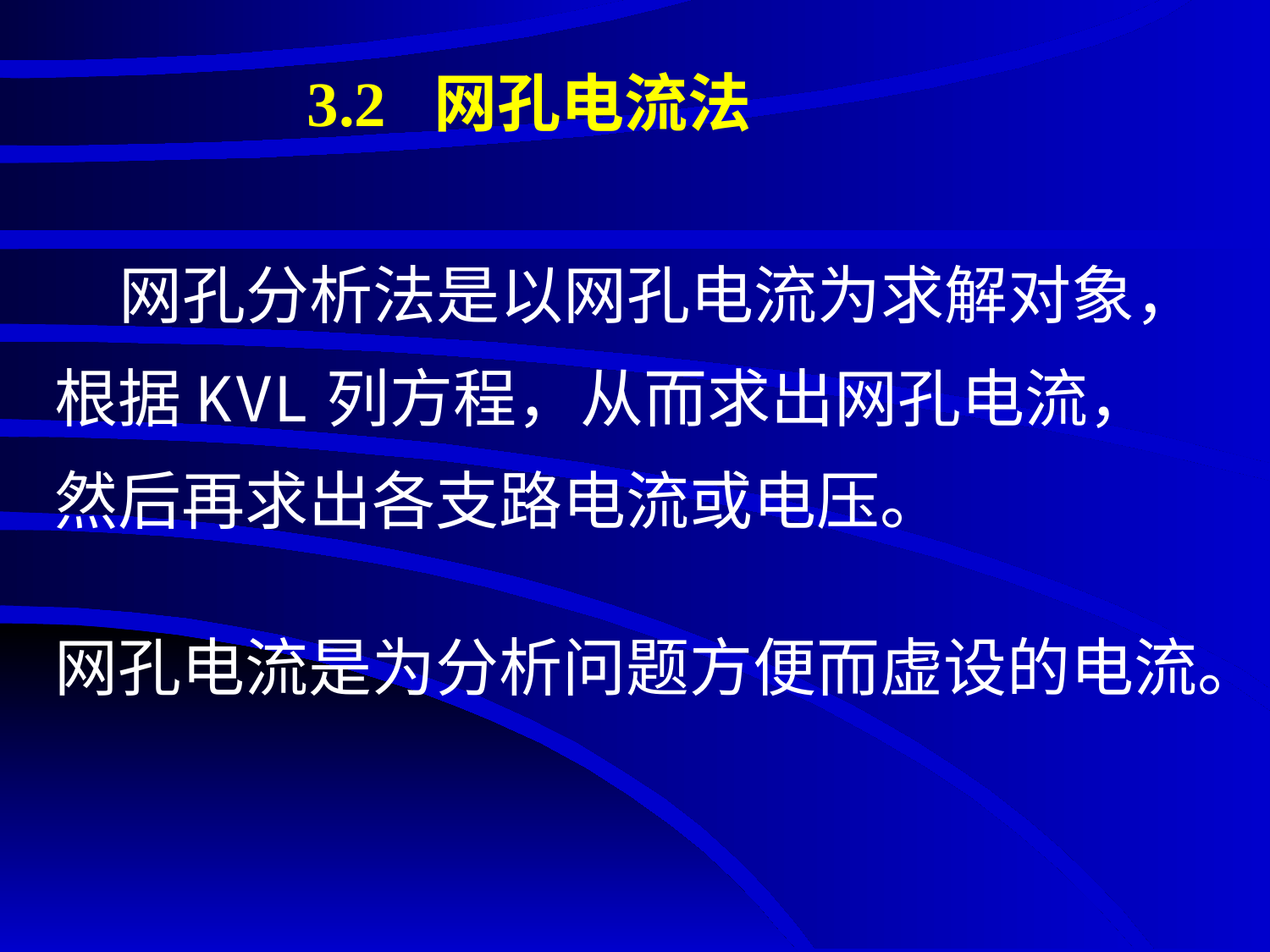

3.2  网孔电流法
    网孔分析法是以网孔电流为求解对象，根据KVL列方程，从而求出网孔电流，然后再求出各支路电流或电压。
网孔电流是为分析问题方便而虚设的电流。